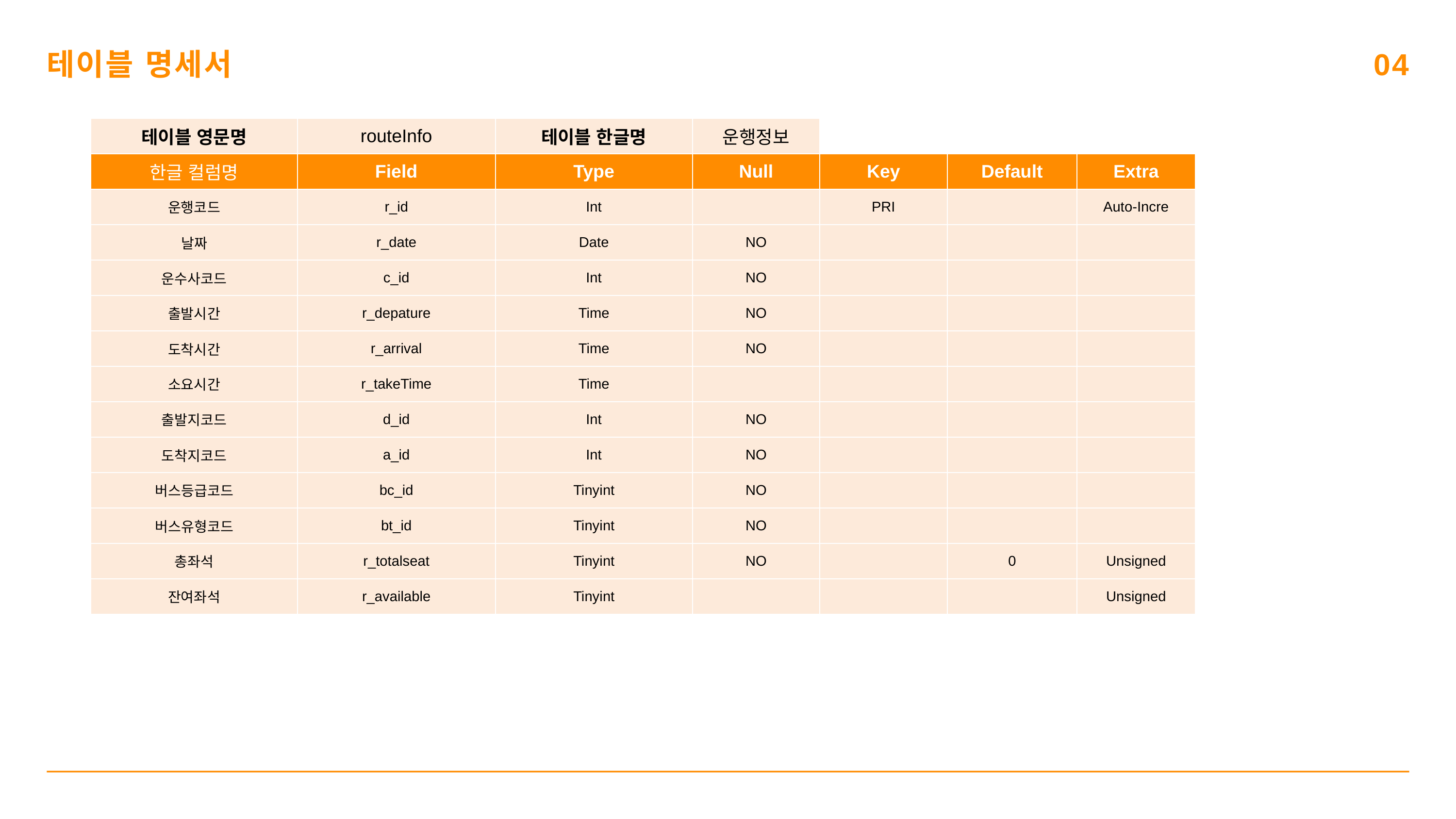

테이블 명세서
04
| 테이블 영문명 | routeInfo | 테이블 한글명 | 운행정보 |  |  |  |
| --- | --- | --- | --- | --- | --- | --- |
| 한글 컬럼명 | Field | Type | Null | Key | Default | Extra |
| 운행코드 | r\_id | Int |  | PRI |  | Auto-Incre |
| 날짜 | r\_date | Date | NO |  |  |  |
| 운수사코드 | c\_id | Int | NO |  |  |  |
| 출발시간 | r\_depature | Time | NO |  |  |  |
| 도착시간 | r\_arrival | Time | NO |  |  |  |
| 소요시간 | r\_takeTime | Time |  |  |  |  |
| 출발지코드 | d\_id | Int | NO |  |  |  |
| 도착지코드 | a\_id | Int | NO |  |  |  |
| 버스등급코드 | bc\_id | Tinyint | NO |  |  |  |
| 버스유형코드 | bt\_id | Tinyint | NO |  |  |  |
| 총좌석 | r\_totalseat | Tinyint | NO |  | 0 | Unsigned |
| 잔여좌석 | r\_available | Tinyint |  |  |  | Unsigned |